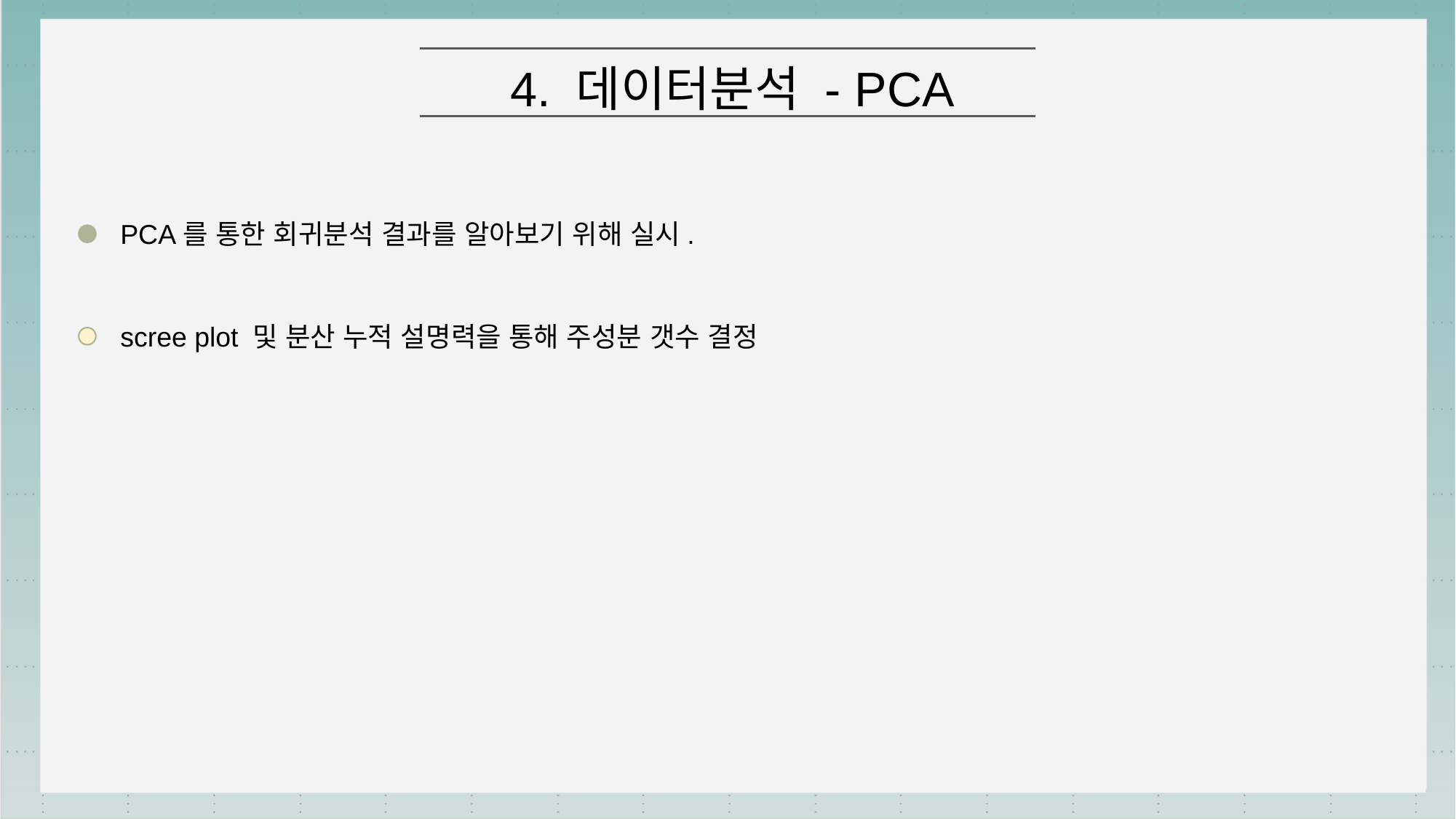

4. 데이터분석 - PCA
PCA를 통한 회귀분석 결과를 알아보기 위해 실시.

scree plot 및 분산 누적 설명력을 통해 주성분 갯수 결정